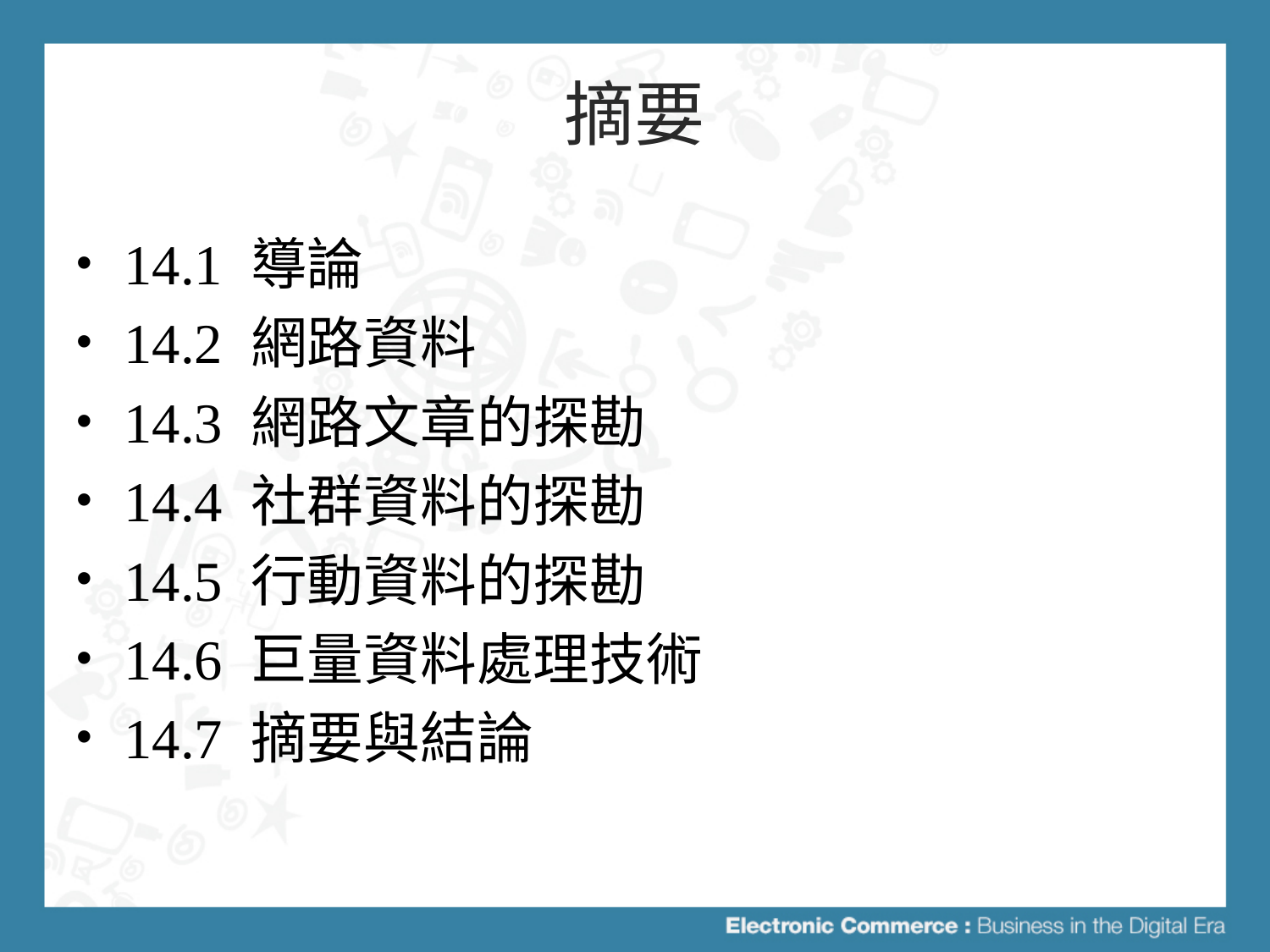

# 摘要
14.1 導論
14.2 網路資料
14.3 網路文章的探勘
14.4 社群資料的探勘
14.5 行動資料的探勘
14.6 巨量資料處理技術
14.7 摘要與結論